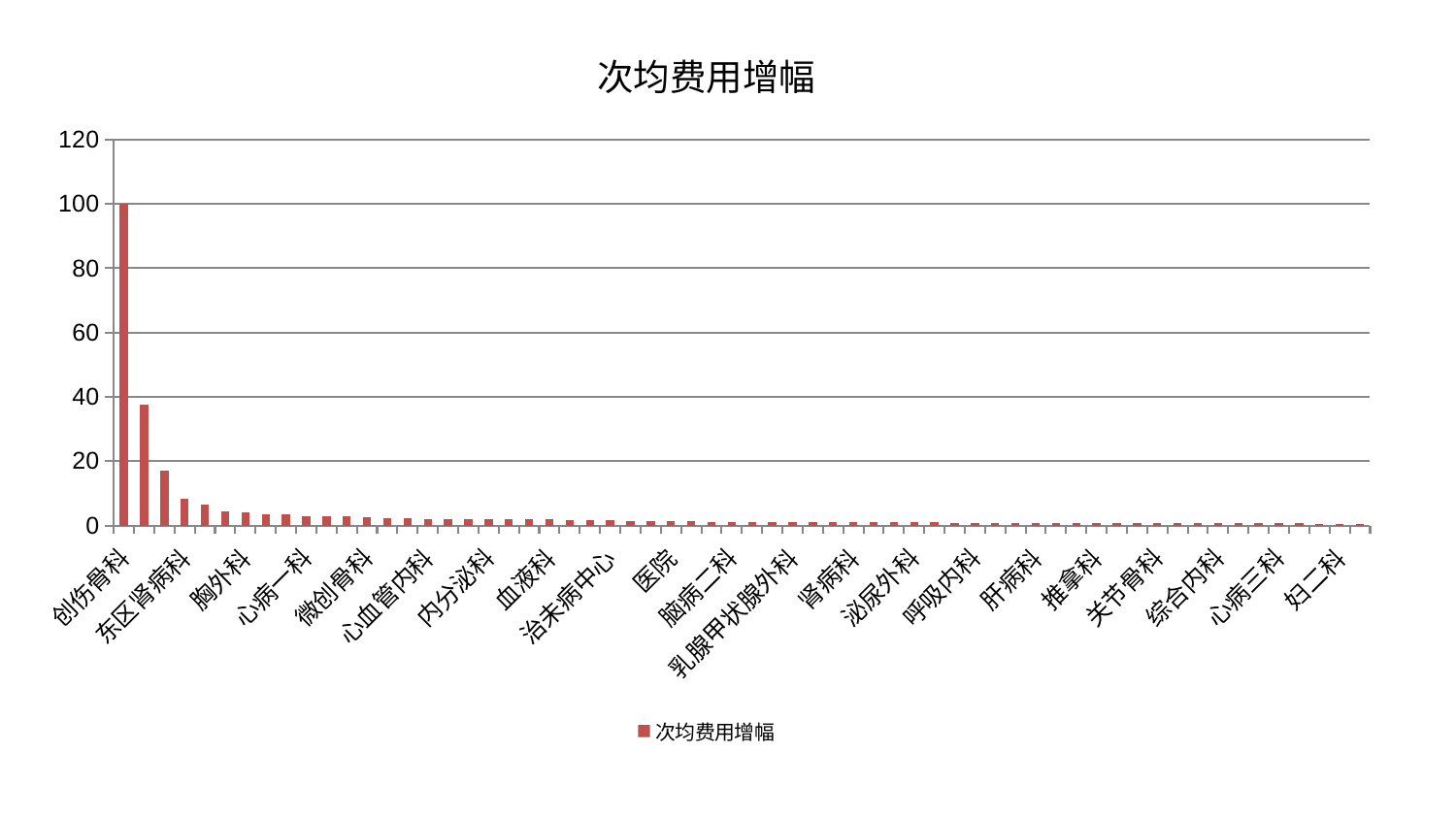

### Chart: 次均费用增幅

| Category | 次均费用增幅 |
|---|---|
| 创伤骨科 | 100.0 |
| 神经内科 | 37.629126701311904 |
| 骨科 | 17.132296467673754 |
| 东区肾病科 | 8.166318461251734 |
| 眼科 | 6.468368358176279 |
| 肛肠科 | 4.240008493880804 |
| 胸外科 | 3.935771933924004 |
| 小儿推拿科 | 3.3465650306469623 |
| 中医经典科 | 3.321431049583391 |
| 心病一科 | 2.9588323126798897 |
| 男科 | 2.82397722484352 |
| 妇科 | 2.8121591150527063 |
| 微创骨科 | 2.538272001290037 |
| 脑病三科 | 2.2160489348155683 |
| 风湿病科 | 2.180577627978679 |
| 心血管内科 | 2.0994667995284937 |
| 妇科妇二科合并 | 2.0739993629322915 |
| 脑病一科 | 2.0258197949201597 |
| 内分泌科 | 2.023123772348745 |
| 重症医学科 | 2.016309928867138 |
| 小儿骨科 | 1.9331538722901915 |
| 血液科 | 1.8735503073936648 |
| 心病四科 | 1.7346835964519725 |
| 脾胃病科 | 1.7329379371161389 |
| 治未病中心 | 1.603660488691743 |
| 中医外治中心 | 1.4125285037804456 |
| 口腔科 | 1.3407490084065252 |
| 医院 | 1.2595840351160772 |
| 东区重症医学科 | 1.2172952444406326 |
| 普通外科 | 1.1875643417773674 |
| 脑病二科 | 1.1575780011911307 |
| 产科 | 1.1552541141081412 |
| 显微骨科 | 1.1449084295037912 |
| 乳腺甲状腺外科 | 1.1338859834175419 |
| 针灸科 | 1.1104785518025648 |
| 耳鼻喉科 | 1.0569672719259637 |
| 肾病科 | 1.0521808438512443 |
| 神经外科 | 1.0464133216953075 |
| 儿科 | 1.0301551299565506 |
| 泌尿外科 | 1.018789682371609 |
| 肾脏内科 | 0.9775693544552062 |
| 肝胆外科 | 0.8646037916575361 |
| 呼吸内科 | 0.8489867745369828 |
| 脊柱骨科 | 0.8430742242753004 |
| 消化内科 | 0.8317753648015153 |
| 肝病科 | 0.8226453429705042 |
| 身心医学科 | 0.804279355922467 |
| 脾胃科消化科合并 | 0.7746952079670594 |
| 推拿科 | 0.7470765396006254 |
| 运动损伤骨科 | 0.7328540316385889 |
| 肿瘤内科 | 0.7014166044464664 |
| 关节骨科 | 0.7009862909516408 |
| 美容皮肤科 | 0.6884846640289053 |
| 心病二科 | 0.6512722480459514 |
| 综合内科 | 0.6506034486844948 |
| 皮肤科 | 0.6432770845612463 |
| 老年医学科 | 0.6364608240439674 |
| 心病三科 | 0.6249403547082827 |
| 周围血管科 | 0.6207412047688768 |
| 康复科 | 0.5984176171935597 |
| 妇二科 | 0.5867589894371997 |
| 西区重症医学科 | 0.5793024020844597 |
153